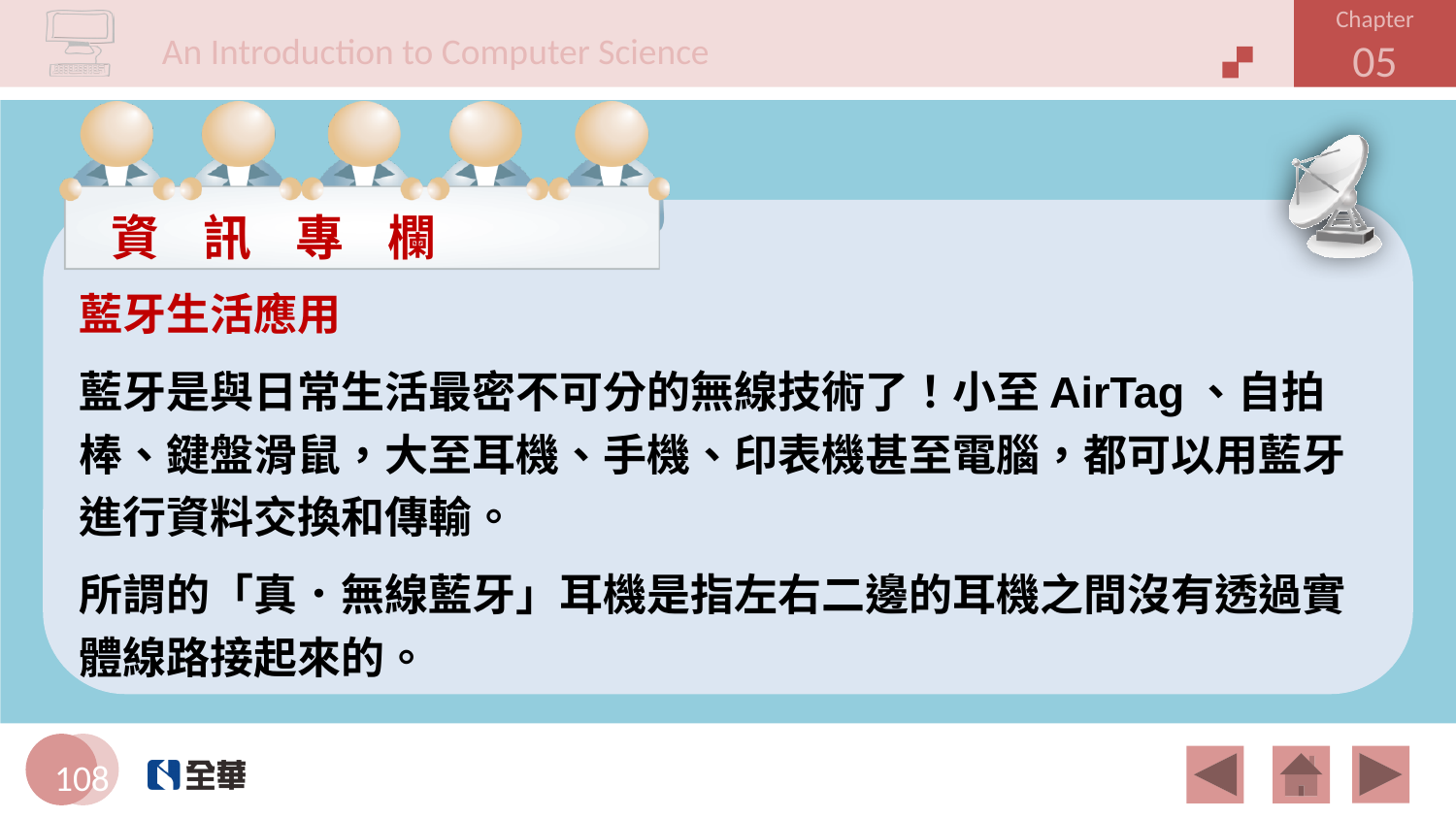

藍牙生活應用
藍牙是與日常生活最密不可分的無線技術了！小至AirTag、自拍棒、鍵盤滑鼠，大至耳機、手機、印表機甚至電腦，都可以用藍牙進行資料交換和傳輸。
所謂的「真．無線藍牙」耳機是指左右二邊的耳機之間沒有透過實體線路接起來的。